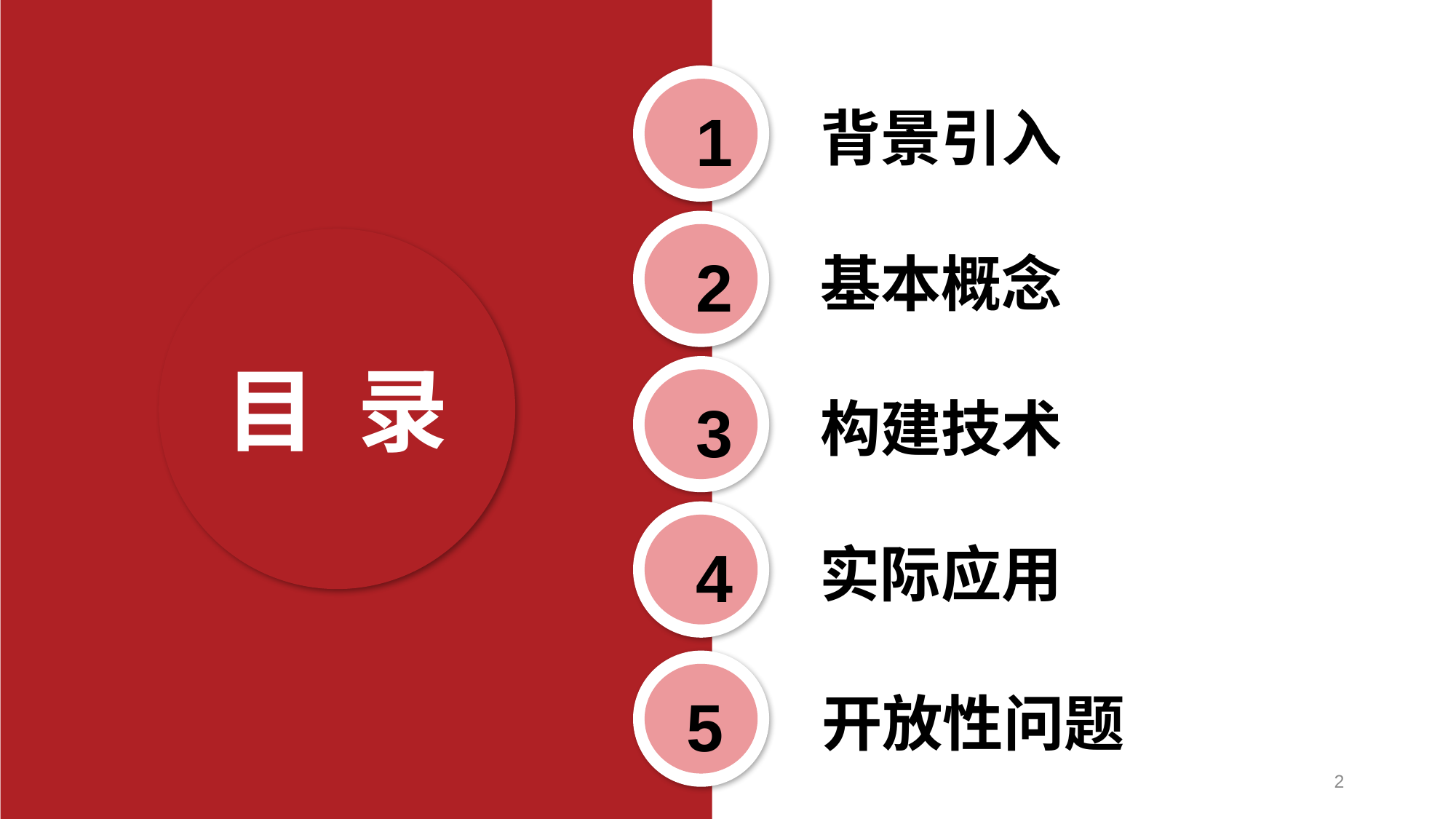

背景引入
1

基本概念
2

目  录

构建技术
3

实际应用
4

5
开放性问题
2